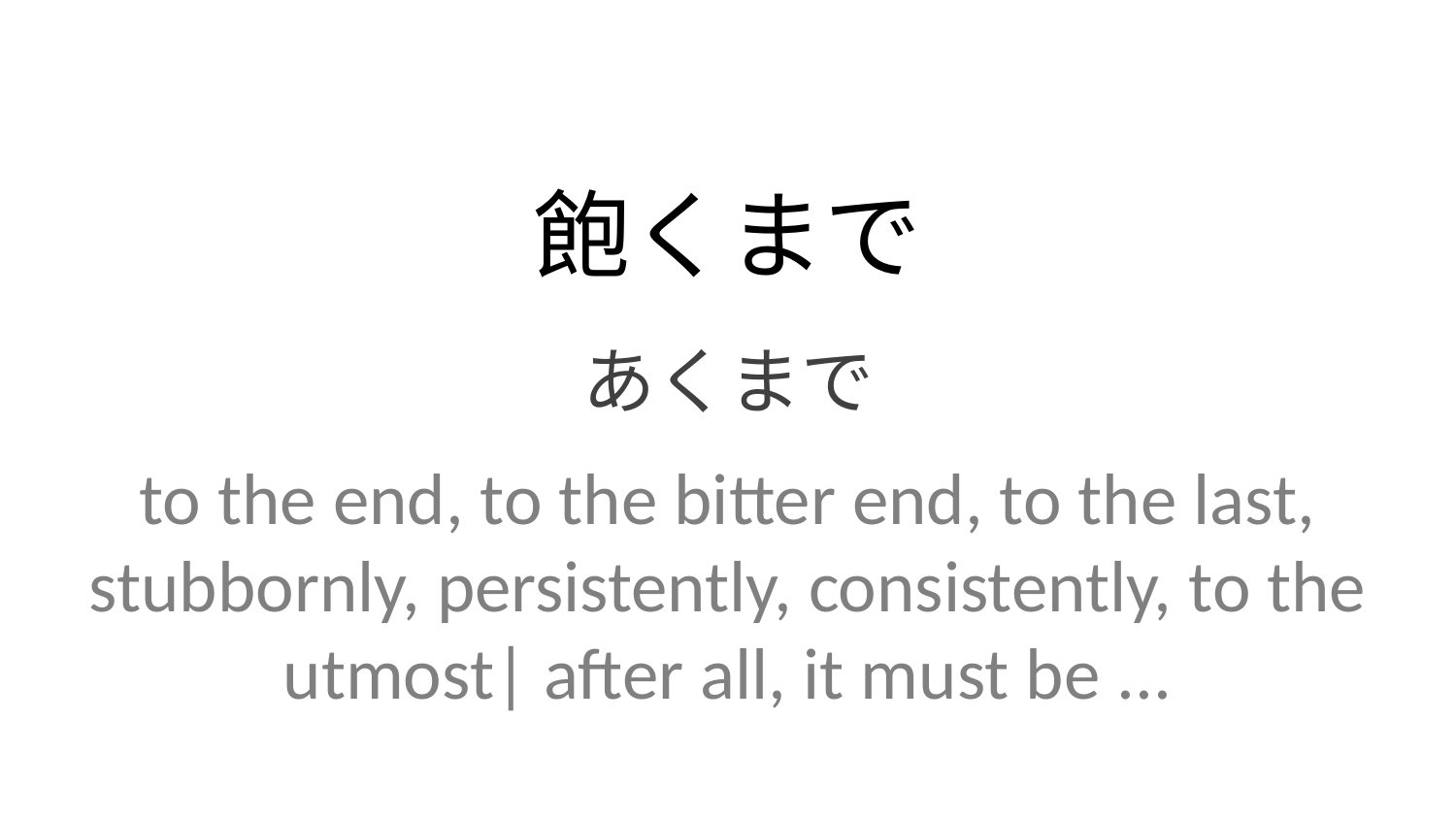

飽くまで

あくまで
to the end, to the bitter end, to the last, stubbornly, persistently, consistently, to the utmost| after all, it must be ...